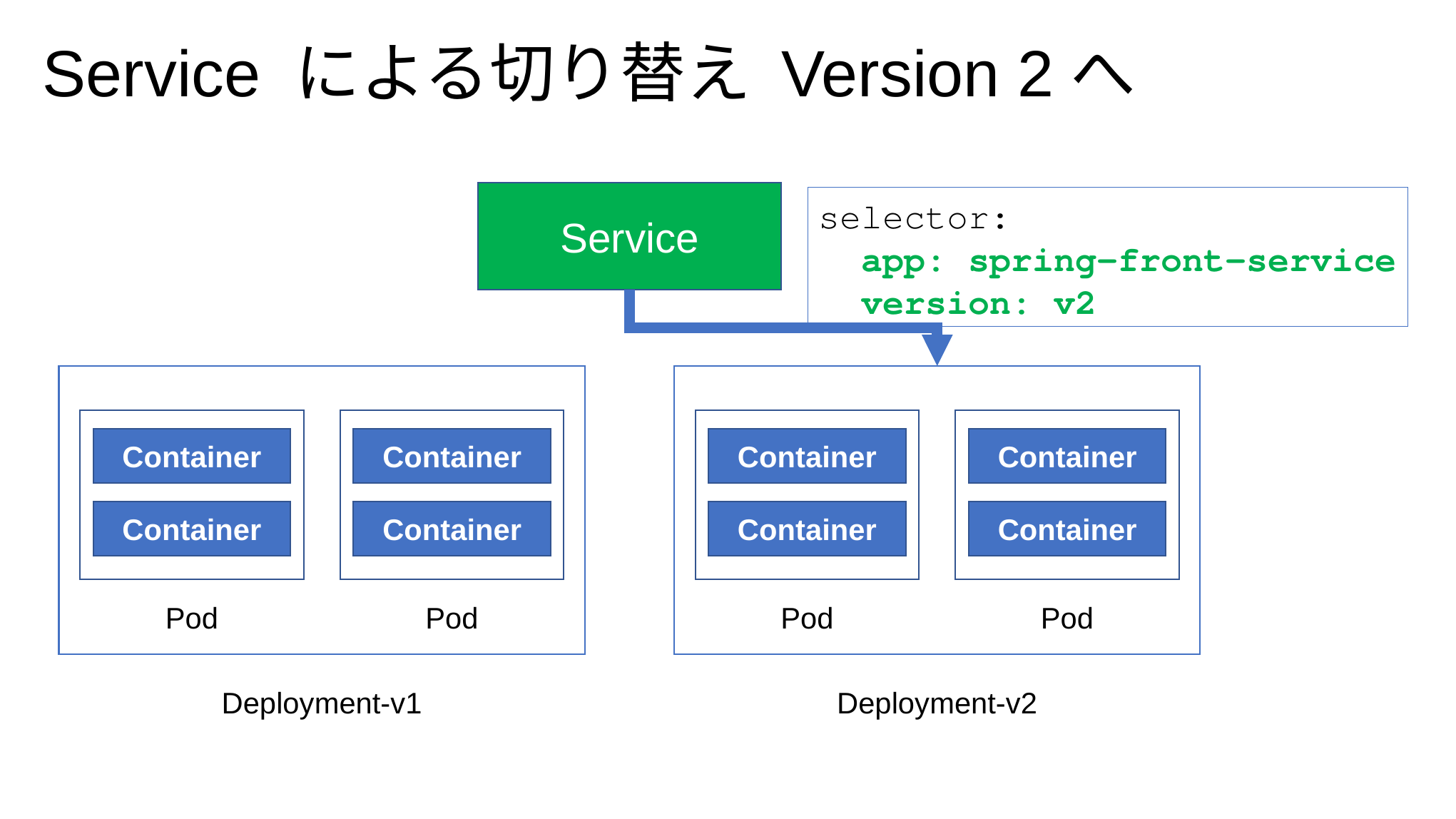

Service による切り替え Version 2へ
Service
selector:
  app: spring-front-service
  version: v2

Container
Container
Pod

Container
Container
Pod
Deployment-v2

Container
Container
Pod

Container
Container
Pod
Deployment-v1